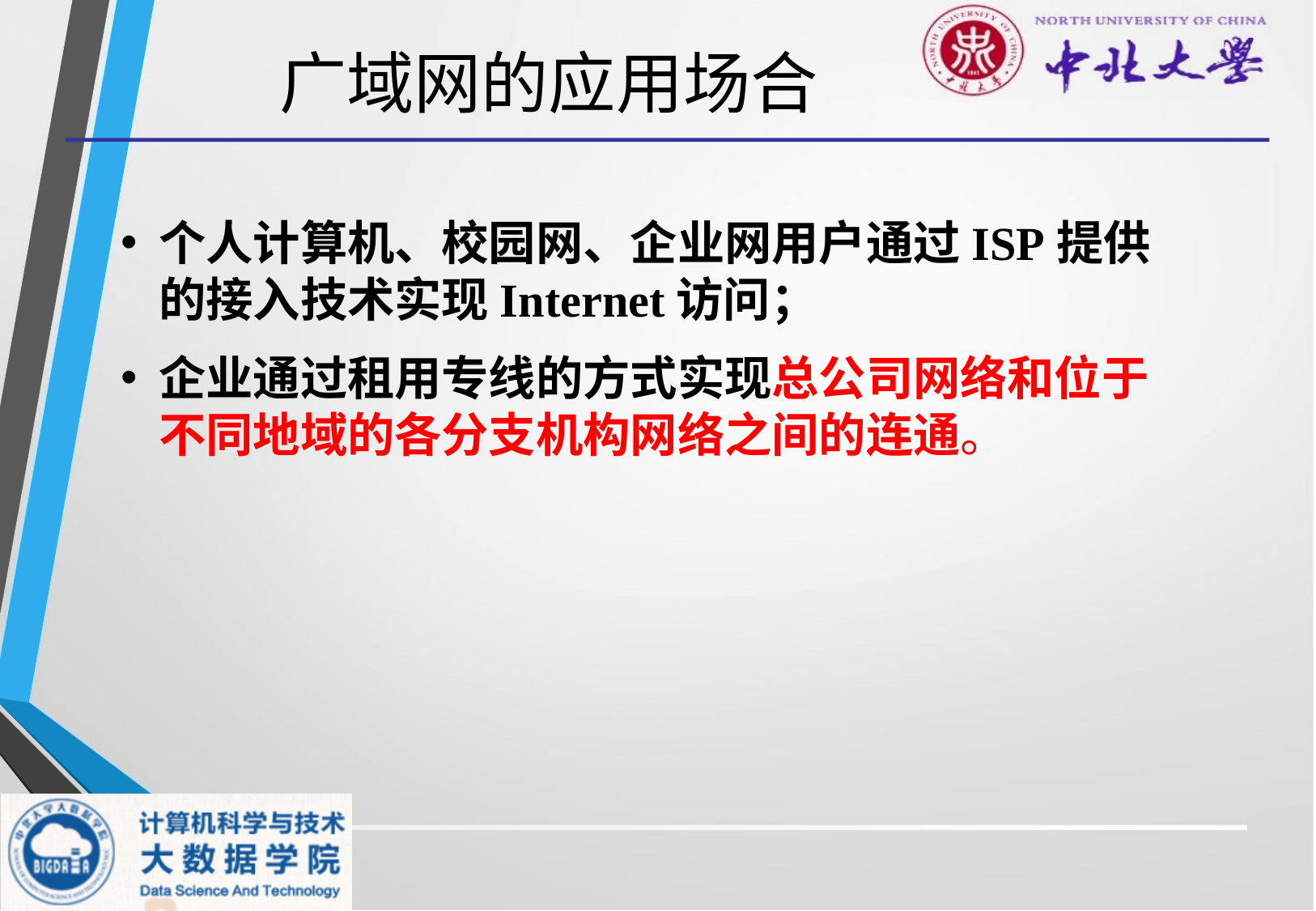

# 广域网的应用场合
个人计算机、校园网、企业网用户通过ISP提供的接入技术实现Internet访问；
企业通过租用专线的方式实现总公司网络和位于不同地域的各分支机构网络之间的连通。
32